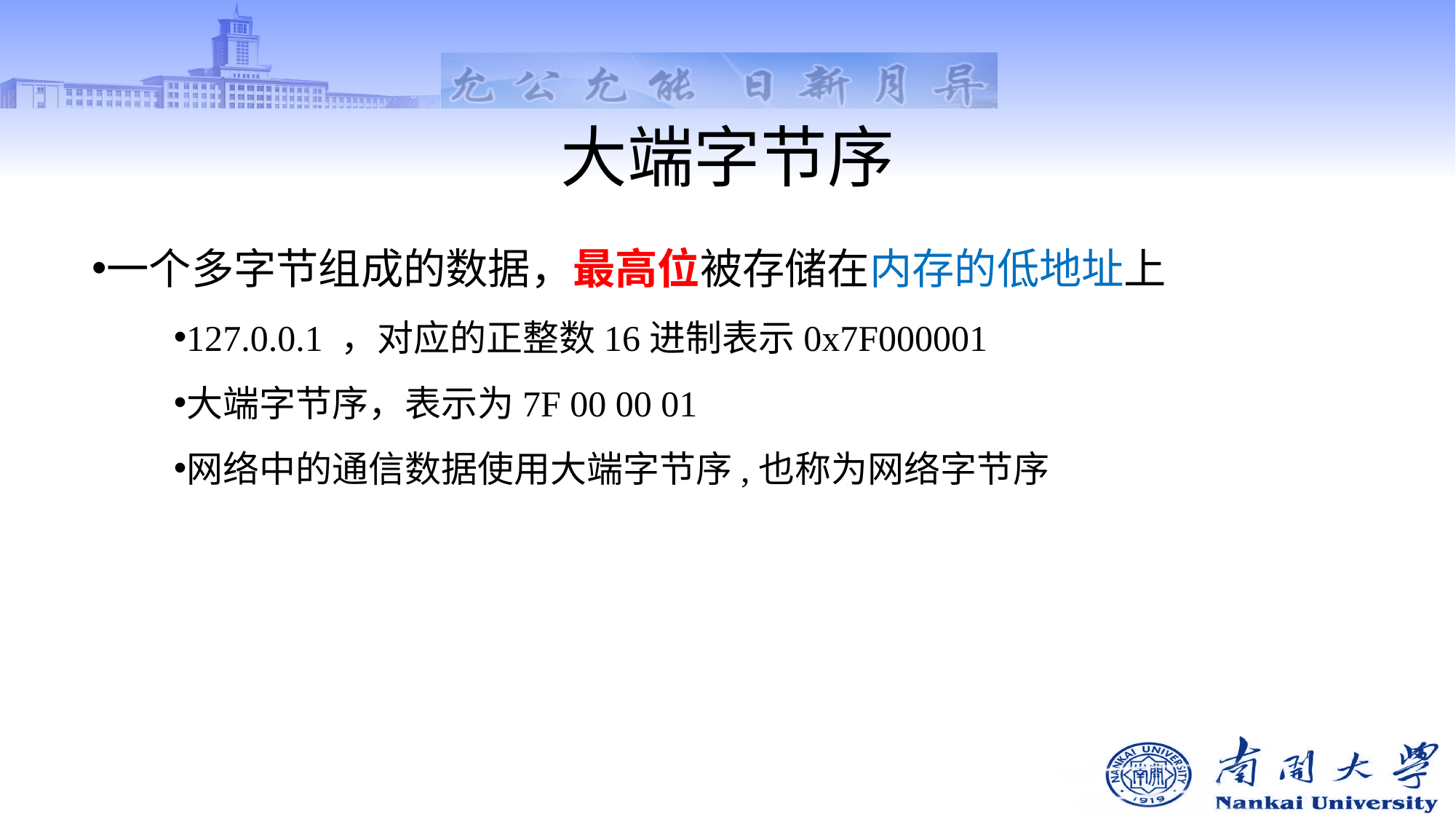

# 大端字节序
一个多字节组成的数据，最高位被存储在内存的低地址上
127.0.0.1 ，对应的正整数16进制表示0x7F000001
大端字节序，表示为7F 00 00 01
网络中的通信数据使用大端字节序,也称为网络字节序